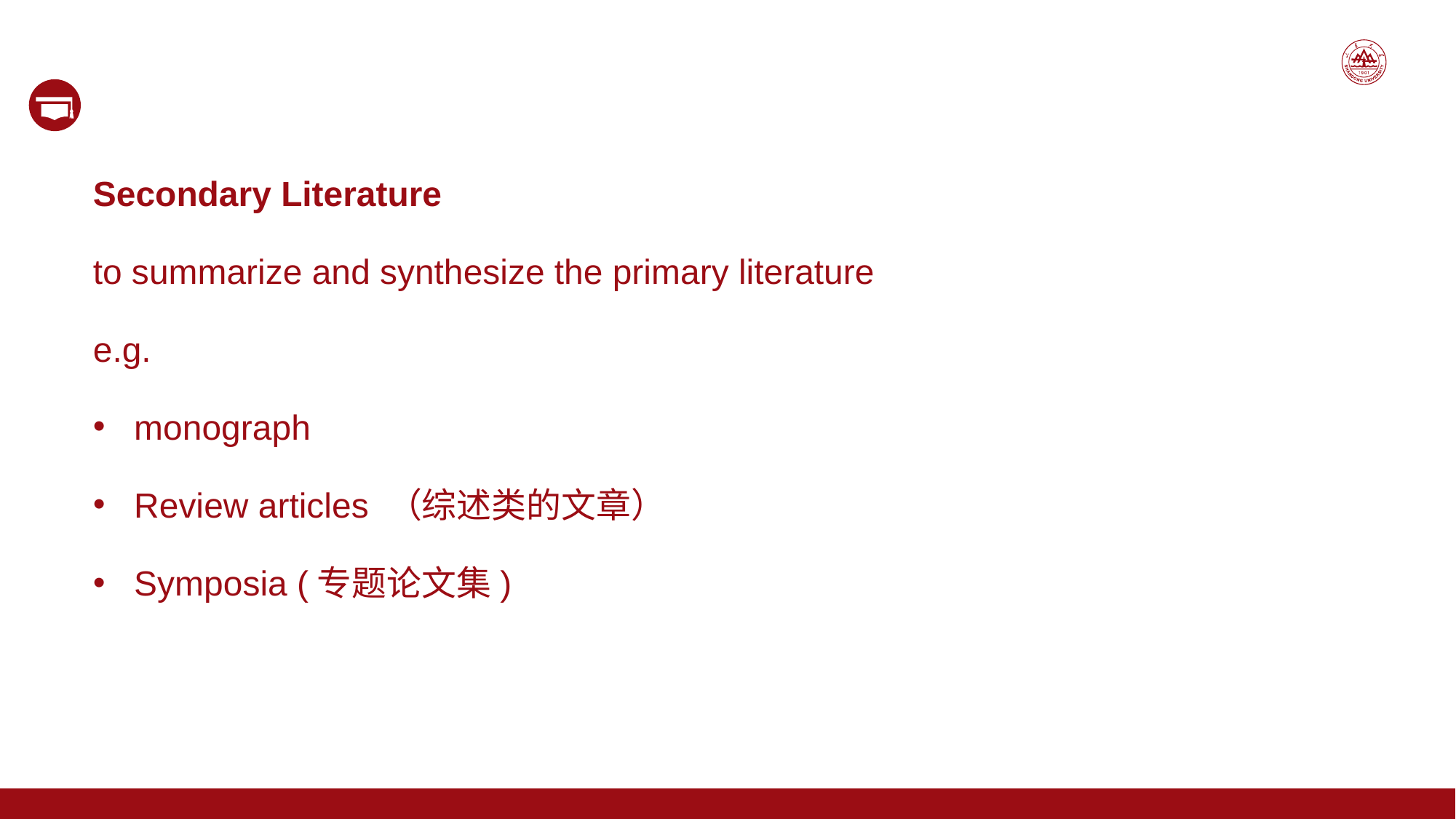

Secondary Literature
to summarize and synthesize the primary literature
e.g.
monograph
Review articles （综述类的文章）
Symposia (专题论文集)